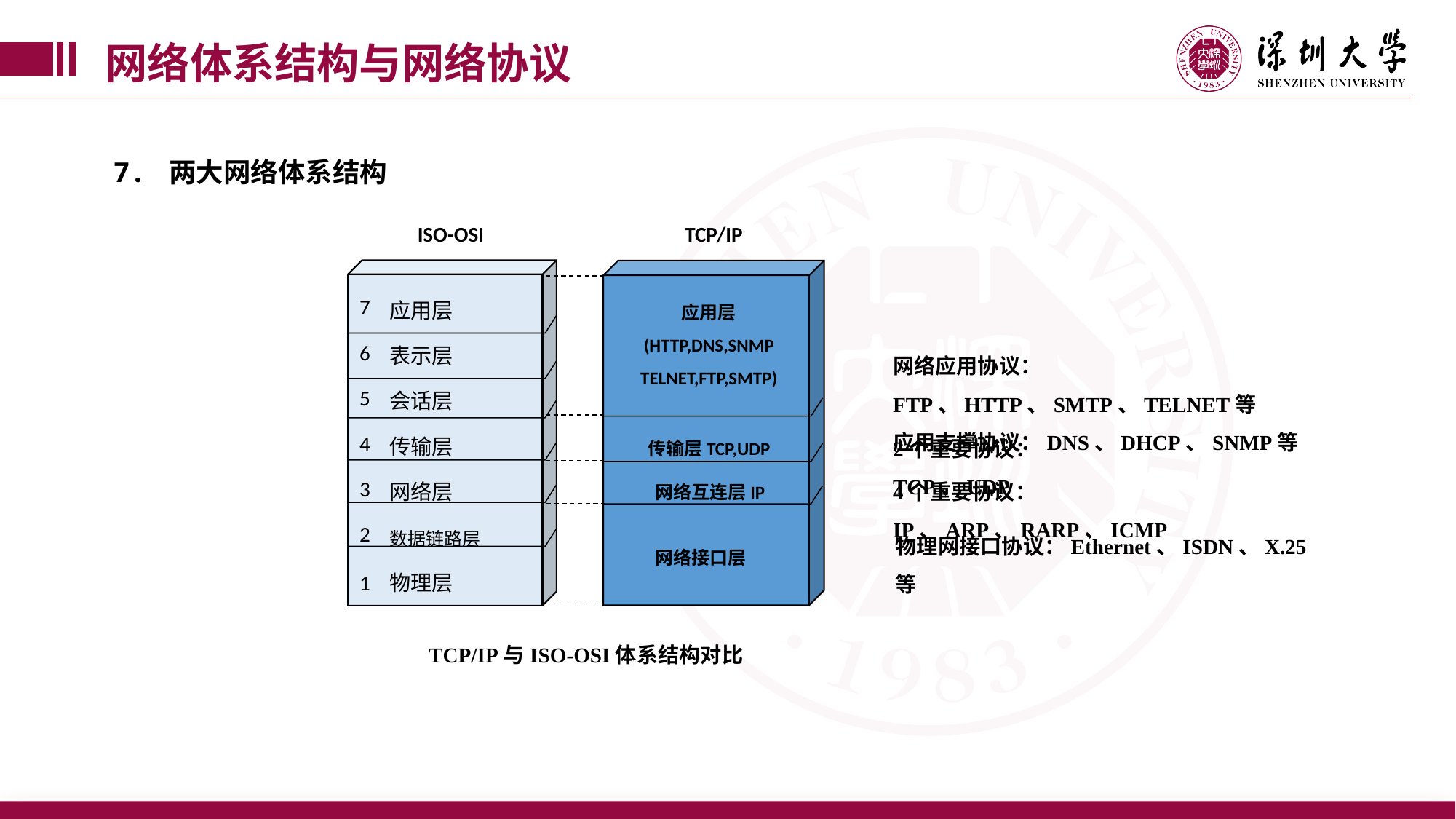

网络体系结构与网络协议

7. 两大网络体系结构
ISO-OSI
TCP/IP

   应用层
   表示层
   会话层
   传输层
   网络层
   数据链路层
1   物理层

应用层
(HTTP,DNS,SNMP
TELNET,FTP,SMTP)

传输层TCP,UDP
        网络互连层IP

        网络接口层

TCP/IP与ISO-OSI体系结构对比
网络应用协议：FTP、HTTP、SMTP、TELNET等
应用支撑协议：DNS、DHCP、SNMP等
2个重要协议：TCP、UDP
4个重要协议：IP、ARP、RARP、ICMP
物理网接口协议：Ethernet、ISDN、X.25等